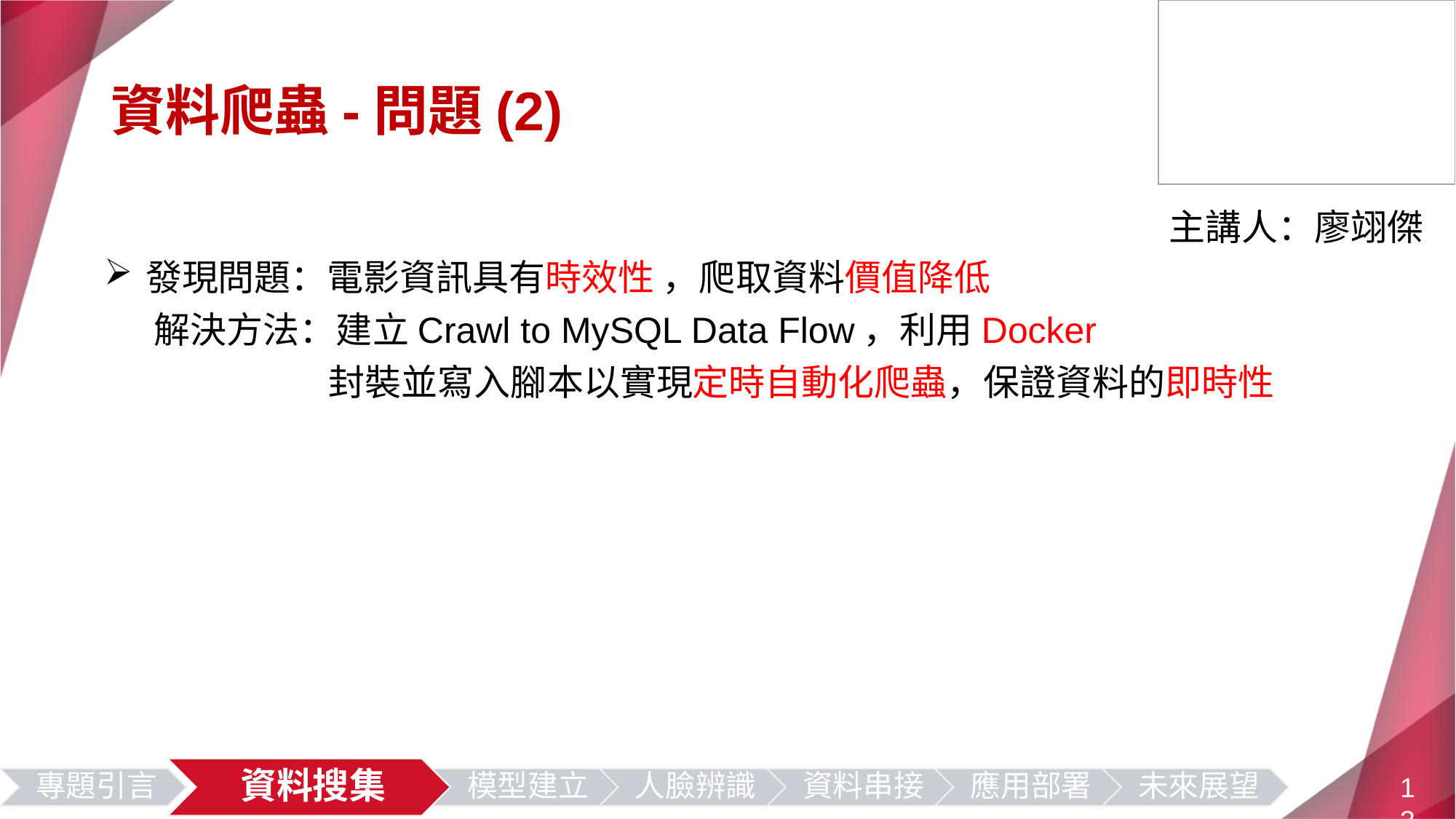

資料爬蟲-問題(2)
主講人：廖翊傑
發現問題：電影資訊具有時效性 ，爬取資料價值降低
     解決方法：建立Crawl to MySQL Data Flow，利用Docker
	             封裝並寫入腳本以實現定時自動化爬蟲，保證資料的即時性

專題引言
資料搜集
模型建立
人臉辨識
資料串接
應用部署
未來展望
13